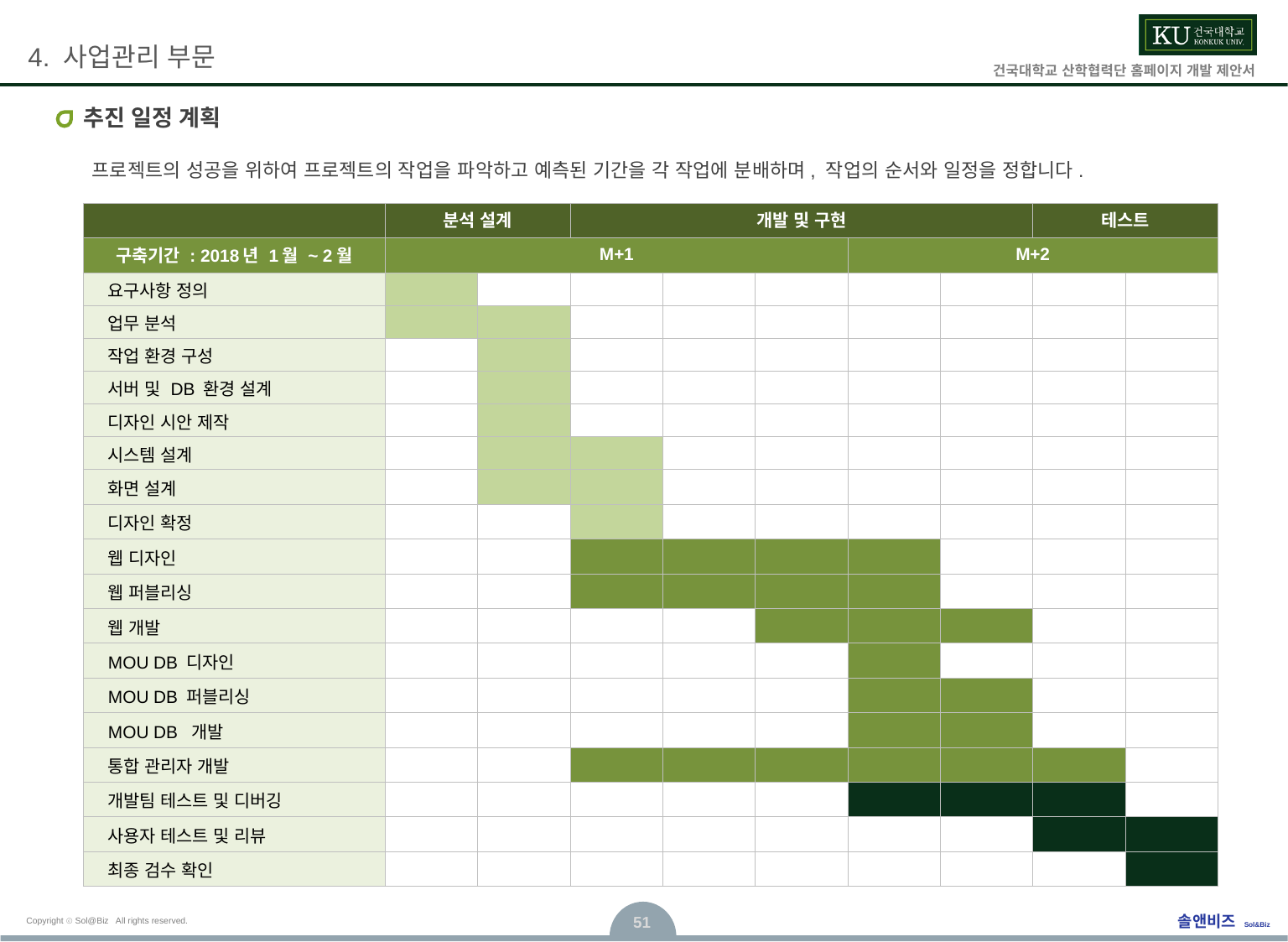

# 추진 일정 계획
프로젝트의 성공을 위하여 프로젝트의 작업을 파악하고 예측된 기간을 각 작업에 분배하며, 작업의 순서와 일정을 정합니다.

|  | 분석 설계 |  | 개발 및 구현 |  |  |  |  | 테스트 |  |
| --- | --- | --- | --- | --- | --- | --- | --- | --- | --- |
| 구축기간 : 2018년 1월 ~ 2월 | M+1 |  |  |  |  | M+2 |  |  |  |
| 요구사항 정의 |  |  |  |  |  |  |  |  |  |
| 업무 분석 |  |  |  |  |  |  |  |  |  |
| 작업 환경 구성 |  |  |  |  |  |  |  |  |  |
| 서버 및 DB 환경 설계 |  |  |  |  |  |  |  |  |  |
| 디자인 시안 제작 |  |  |  |  |  |  |  |  |  |
| 시스템 설계 |  |  |  |  |  |  |  |  |  |
| 화면 설계 |  |  |  |  |  |  |  |  |  |
| 디자인 확정 |  |  |  |  |  |  |  |  |  |
| 웹 디자인 |  |  |  |  |  |  |  |  |  |
| 웹 퍼블리싱 |  |  |  |  |  |  |  |  |  |
| 웹 개발 |  |  |  |  |  |  |  |  |  |
| MOU DB 디자인 |  |  |  |  |  |  |  |  |  |
| MOU DB 퍼블리싱 |  |  |  |  |  |  |  |  |  |
| MOU DB 개발 |  |  |  |  |  |  |  |  |  |
| 통합 관리자 개발 |  |  |  |  |  |  |  |  |  |
| 개발팀 테스트 및 디버깅 |  |  |  |  |  |  |  |  |  |
| 사용자 테스트 및 리뷰 |  |  |  |  |  |  |  |  |  |
| 최종 검수 확인 |  |  |  |  |  |  |  |  |  |